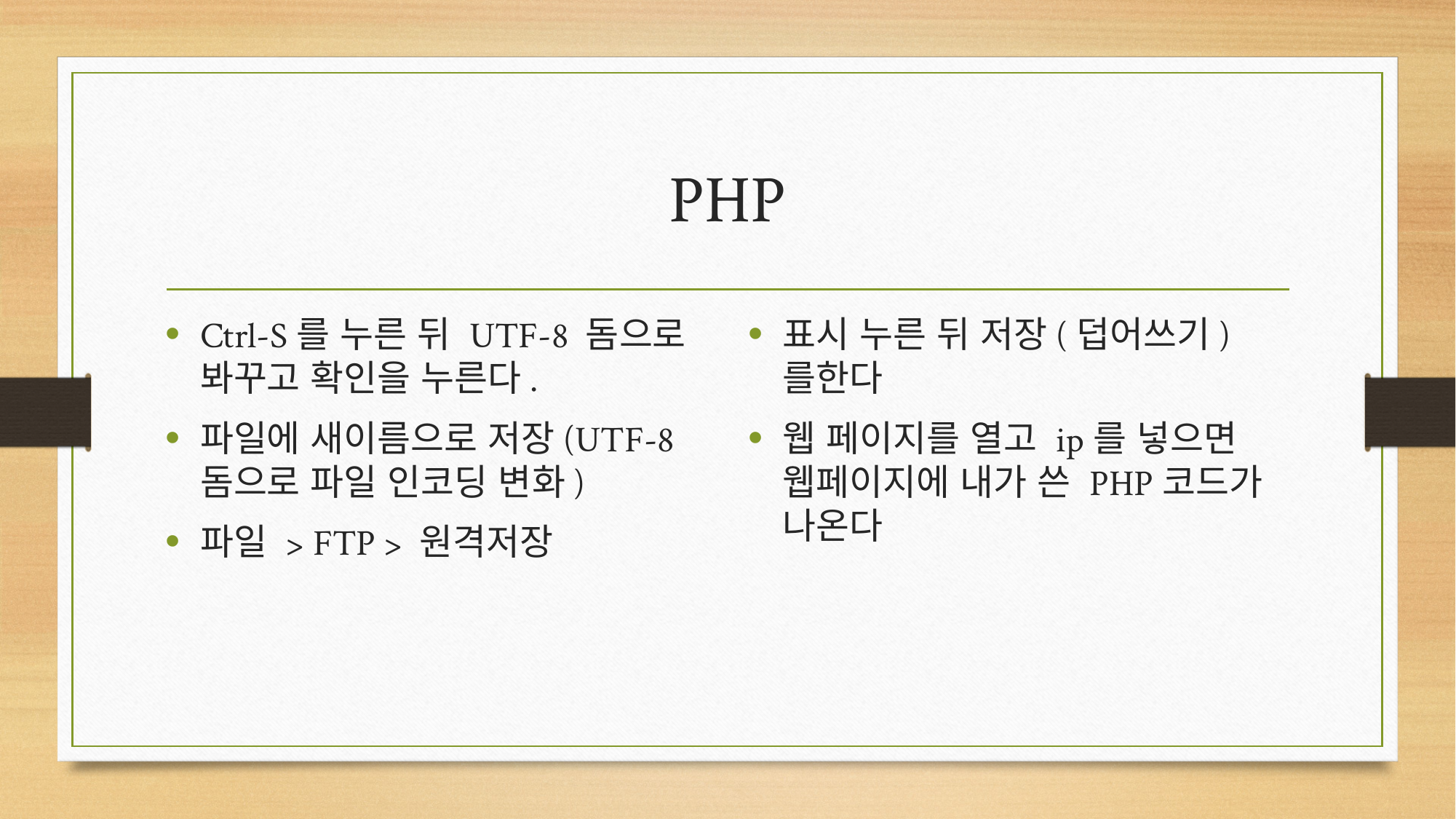

# PHP
Ctrl-S를 누른 뒤 UTF-8 돔으로 봐꾸고 확인을 누른다.
파일에 새이름으로 저장(UTF-8 돔으로 파일 인코딩 변화)
파일 > FTP > 원격저장
표시 누른 뒤 저장(덥어쓰기)를한다
웹 페이지를 열고 ip를 넣으면 웹페이지에 내가 쓴 PHP코드가 나온다